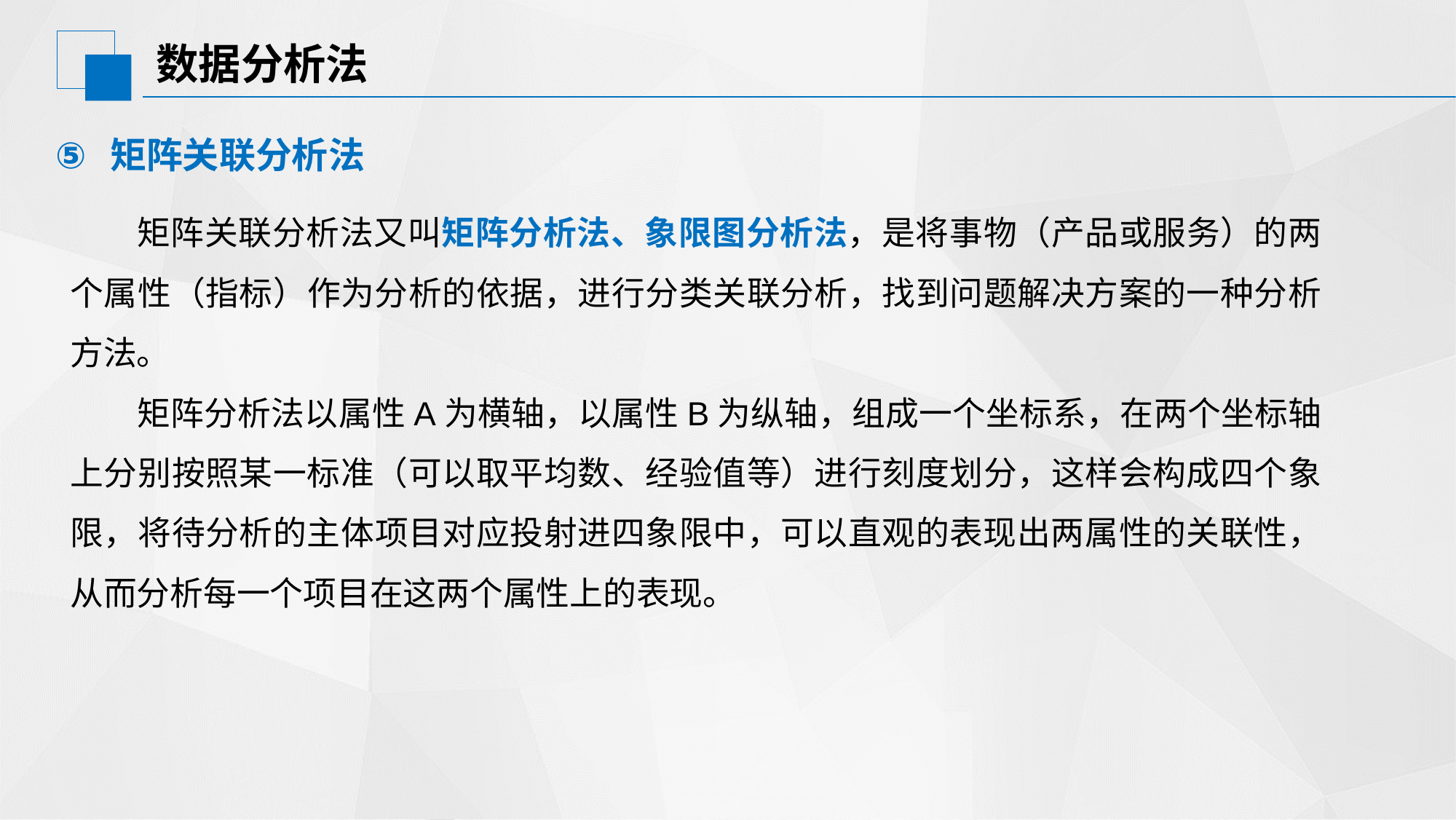

# 数据分析法
矩阵关联分析法
矩阵关联分析法又叫矩阵分析法、象限图分析法，是将事物（产品或服务）的两个属性（指标）作为分析的依据，进行分类关联分析，找到问题解决方案的一种分析方法。
矩阵分析法以属性A为横轴，以属性B为纵轴，组成一个坐标系，在两个坐标轴上分别按照某一标准（可以取平均数、经验值等）进行刻度划分，这样会构成四个象限，将待分析的主体项目对应投射进四象限中，可以直观的表现出两属性的关联性，从而分析每一个项目在这两个属性上的表现。